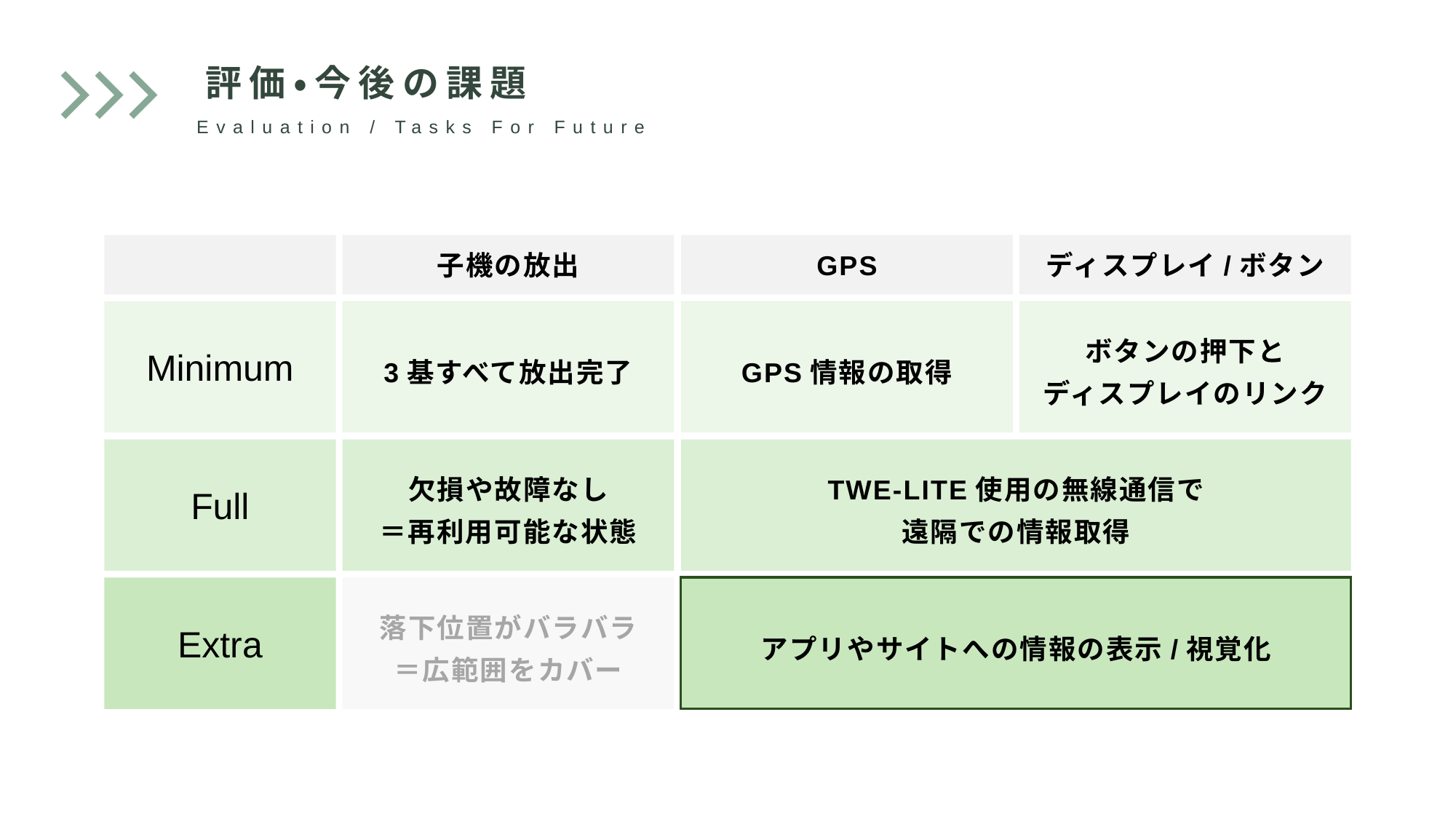

評価・今後の課題

Evaluation / Tasks For Future
GPS
ディスプレイ/ボタン
子機の放出
あ

3基すべて放出完了
GPS情報の取得
ボタンの押下と
ディスプレイのリンク
Minimum
Full
欠損や故障なし
＝再利用可能な状態
TWE-LITE使用の無線通信で
遠隔での情報取得

Extra
落下位置がバラバラ
＝広範囲をカバー
アプリやサイトへの情報の表示/視覚化